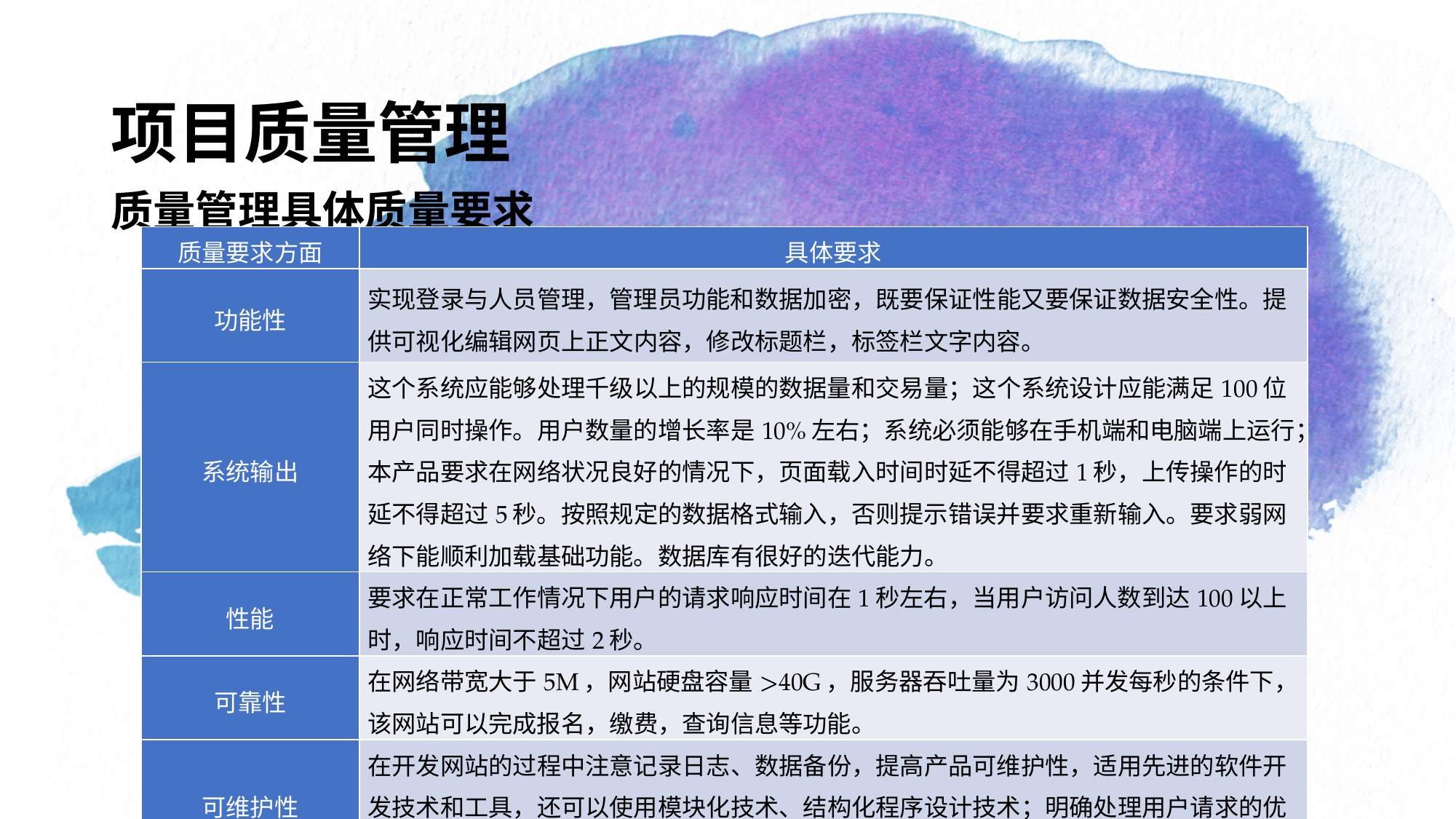

# 项目质量管理
质量管理具体质量要求

| 质量要求方面 | 具体要求 |
| --- | --- |
| 功能性 | 实现登录与人员管理，管理员功能和数据加密，既要保证性能又要保证数据安全性。提供可视化编辑网页上正文内容，修改标题栏，标签栏文字内容。 |
| 系统输出 | 这个系统应能够处理千级以上的规模的数据量和交易量；这个系统设计应能满足100位用户同时操作。用户数量的增长率是10%左右；系统必须能够在手机端和电脑端上运行；本产品要求在网络状况良好的情况下，页面载入时间时延不得超过1秒，上传操作的时延不得超过5秒。按照规定的数据格式输入，否则提示错误并要求重新输入。要求弱网络下能顺利加载基础功能。数据库有很好的迭代能力。 |
| 性能 | 要求在正常工作情况下用户的请求响应时间在1秒左右，当用户访问人数到达100以上时，响应时间不超过2秒。 |
| 可靠性 | 在网络带宽大于5M，网站硬盘容量>40G，服务器吞吐量为3000并发每秒的条件下，该网站可以完成报名，缴费，查询信息等功能。 |
| 可维护性 | 在开发网站的过程中注意记录日志、数据备份，提高产品可维护性，适用先进的软件开发技术和工具，还可以使用模块化技术、结构化程序设计技术；明确处理用户请求的优先级，选择可维护的程序设计语言，本项目采用的是css与html5。 |